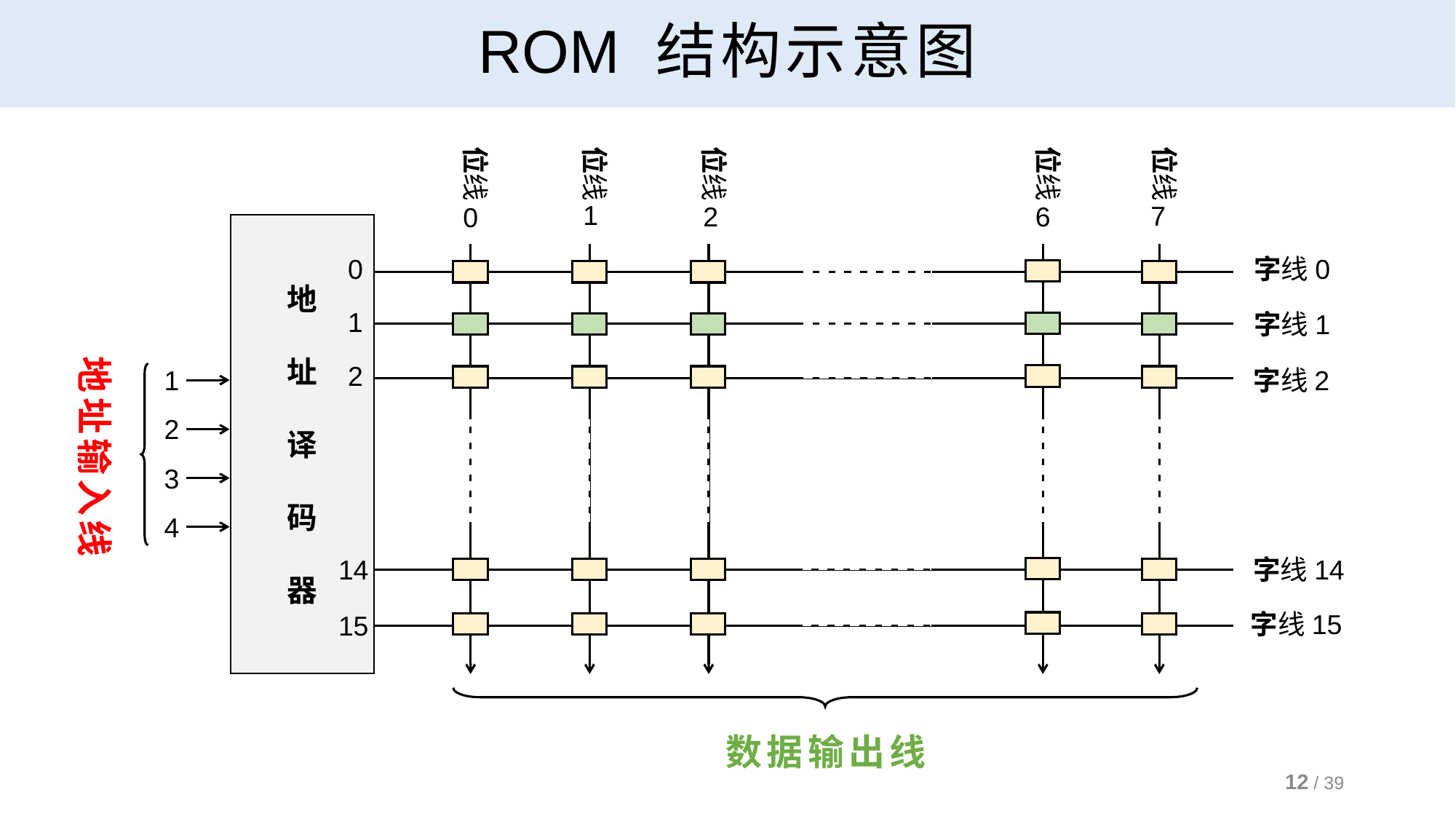

# ROM 结构示意图
位线
位线
位线
位线
位线
1
7
2
6
0
地

址

译

码

器
0
字线0

1
字线1

地址输入线
2
字线2
1

2
3
4
14
字线14

字线15
15

数据输出线
12 / 39